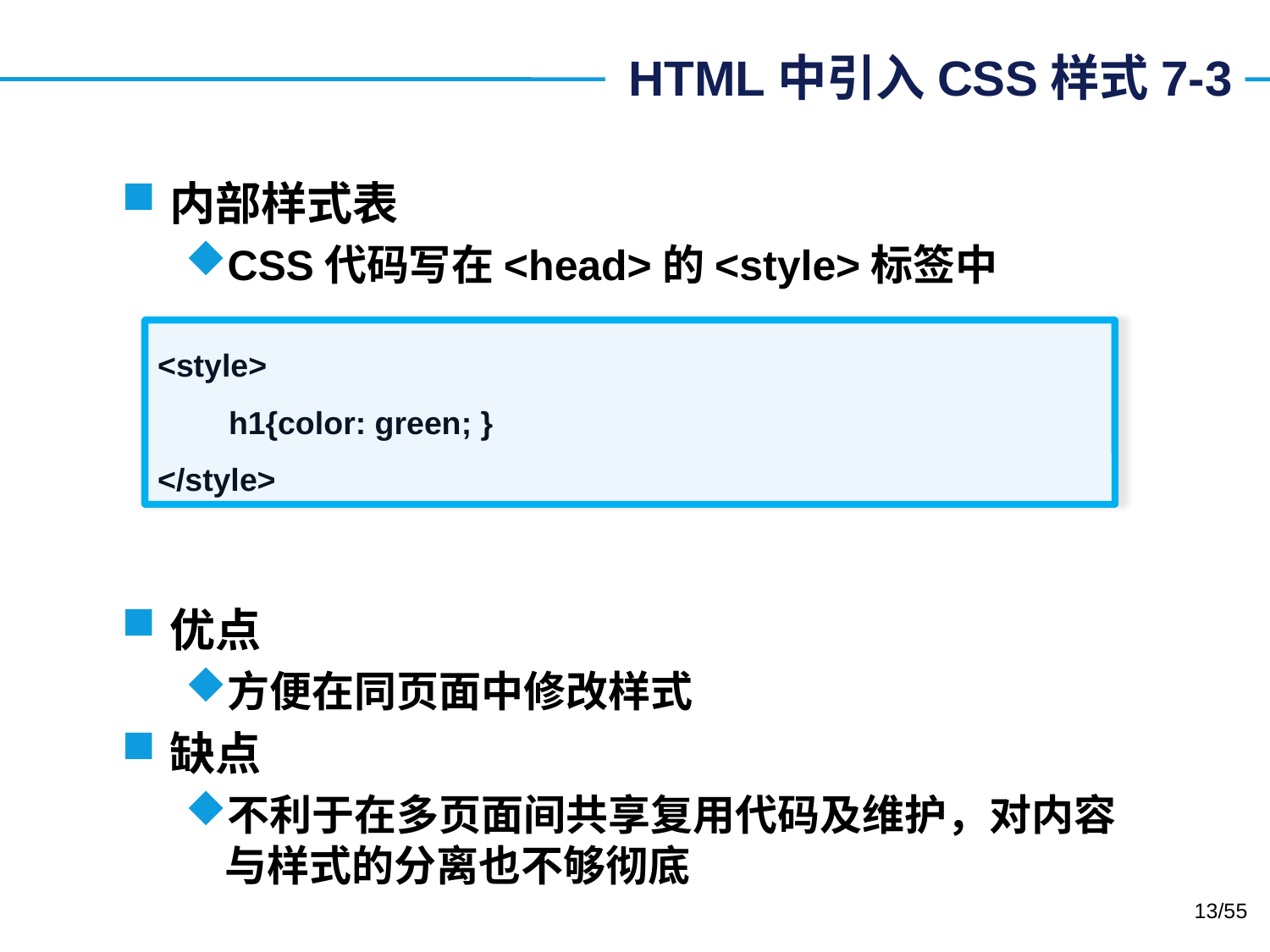

# HTML中引入CSS样式7-3
内部样式表
CSS代码写在<head>的<style>标签中

优点
方便在同页面中修改样式
缺点
不利于在多页面间共享复用代码及维护，对内容与样式的分离也不够彻底

<style>
        h1{color: green; }
</style>
13/55